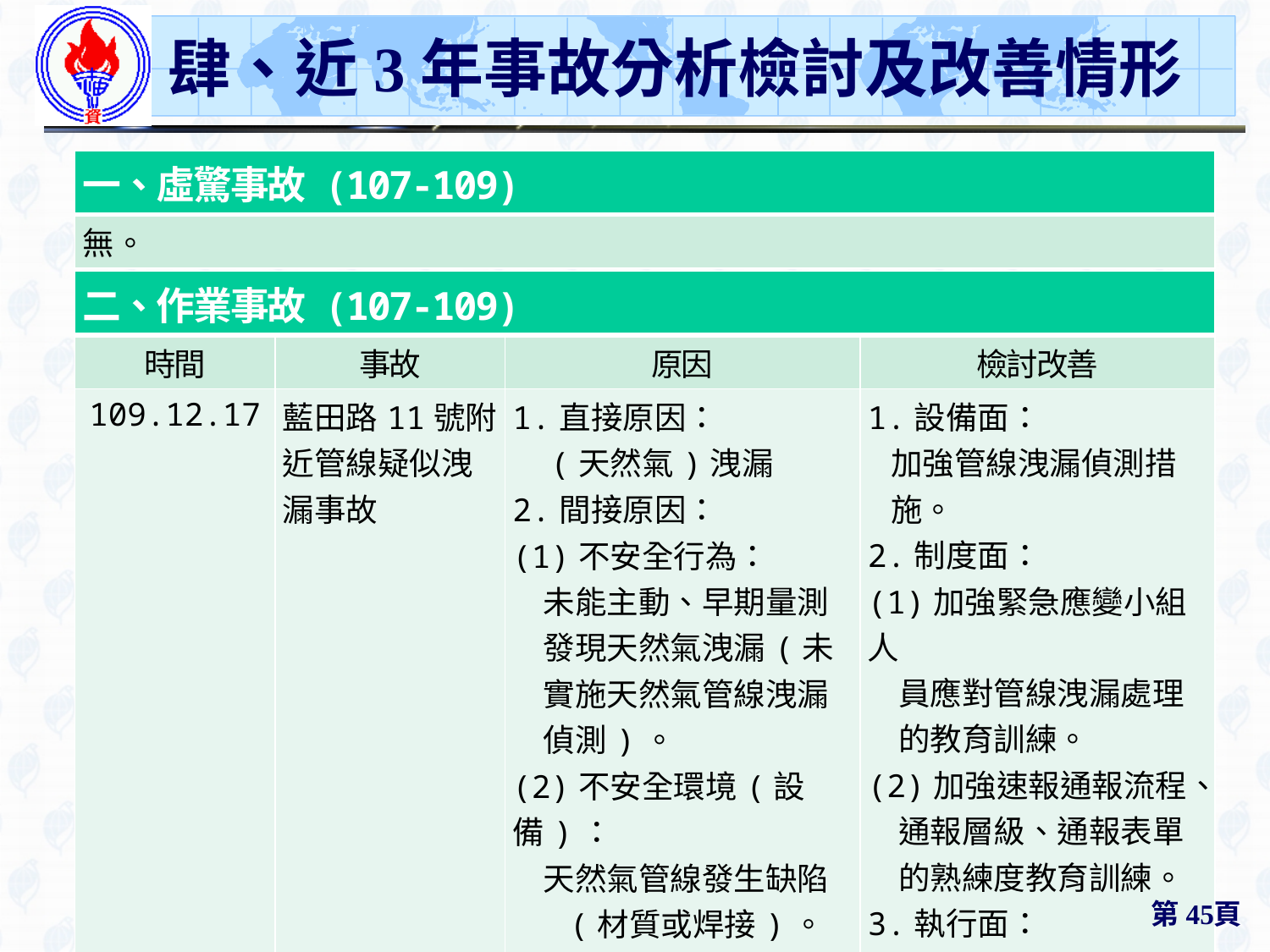

# 肆、近3年事故分析檢討及改善情形
| 一、虛驚事故 (107-109) |
| --- |
| 無。 |
| 二、作業事故 (107-109) |  |  |  |
| --- | --- | --- | --- |
| 時間 | 事故 | 原因 | 檢討改善 |
| 109.12.17 | 藍田路11號附近管線疑似洩漏事故 | 1.直接原因： (天然氣)洩漏 2.間接原因： (1)不安全行為： 未能主動、早期量測 發現天然氣洩漏(未 實施天然氣管線洩漏 偵測)。 (2)不安全環境(設備)： 天然氣管線發生缺陷 (材質或焊接)。 3.基本原因： 未能防範管線缺陷發 生針孔洩漏。 | 1.設備面： 加強管線洩漏偵測措 施。 2.制度面： (1)加強緊急應變小組人 員應對管線洩漏處理 的教育訓練。 (2)加強速報通報流程、 通報層級、通報表單 的熟練度教育訓練。 3.執行面： 進行管線洩漏檢測、 管線壓力監測。 |
第45頁